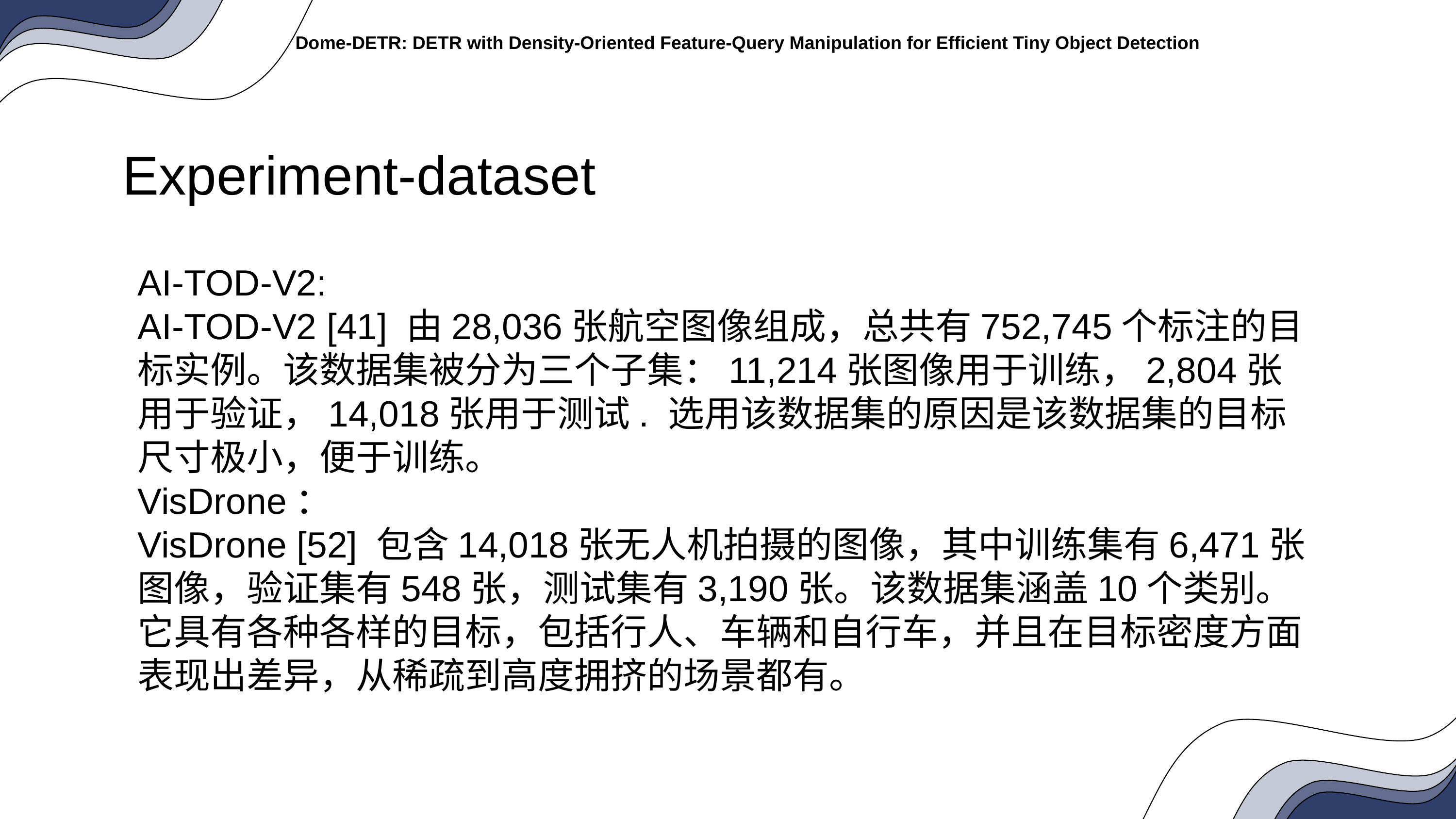

Experiment-dataset
AI-TOD-V2:
AI-TOD-V2 [41] 由28,036张航空图像组成，总共有752,745个标注的目标实例。该数据集被分为三个子集：11,214张图像用于训练，2,804张用于验证，14,018张用于测试. 选用该数据集的原因是该数据集的目标尺寸极小，便于训练。
VisDrone：
VisDrone [52] 包含14,018张无人机拍摄的图像，其中训练集有6,471张图像，验证集有548张，测试集有3,190张。该数据集涵盖10个类别。它具有各种各样的目标，包括行人、车辆和自行车，并且在目标密度方面表现出差异，从稀疏到高度拥挤的场景都有。